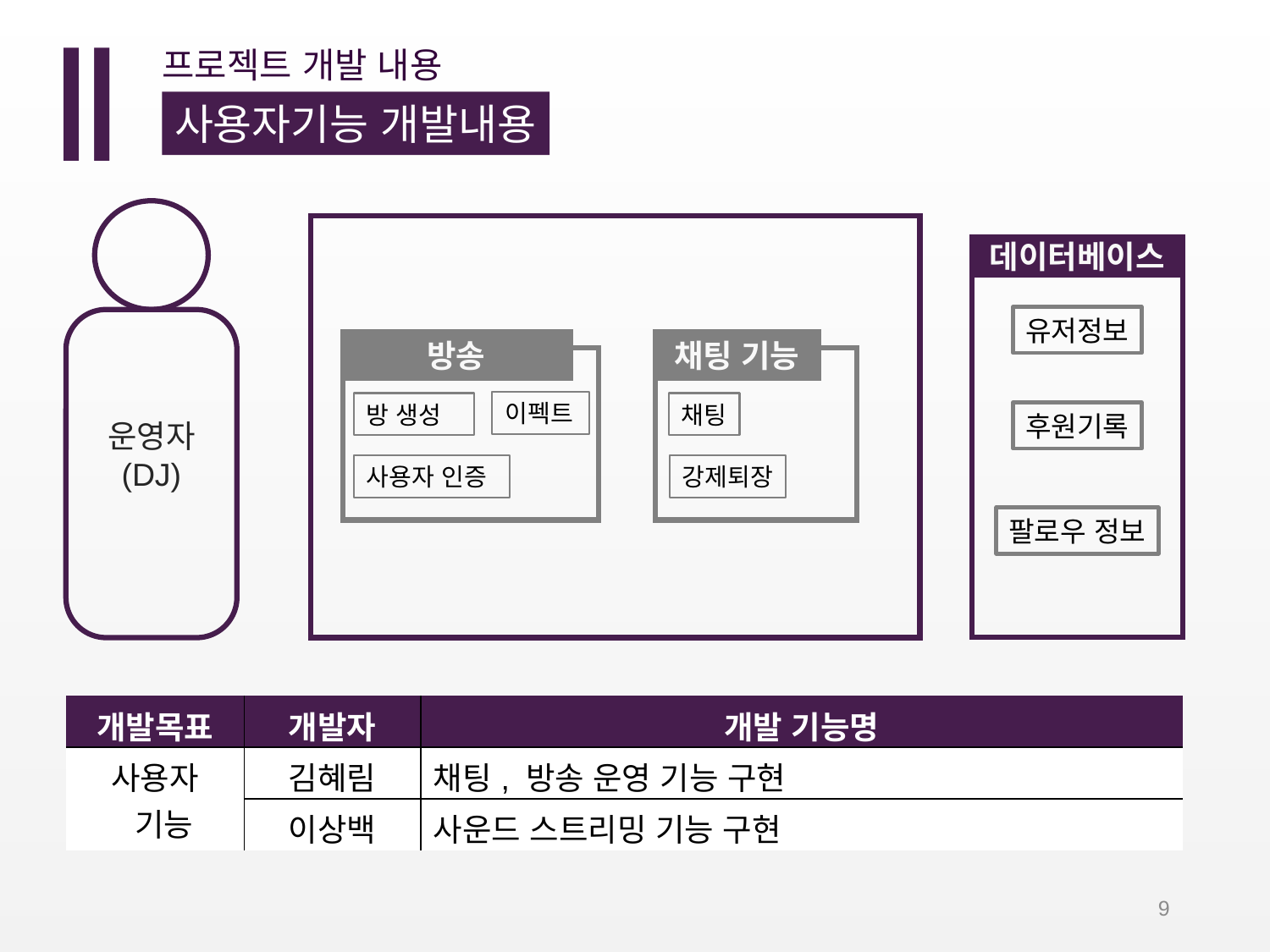

Ⅱ
프로젝트 개발 내용
사용자기능 개발내용

운영자
(DJ)

데이터베이스

유저정보
방송

방 생성
사용자 인증
이펙트
채팅 기능

채팅
강제퇴장
후원기록
팔로우 정보
| 개발목표 | 개발자 | 개발 기능명 |
| --- | --- | --- |
| 사용자 기능 | 김혜림 | 채팅, 방송 운영 기능 구현 |
|  | 이상백 | 사운드 스트리밍 기능 구현 |
9